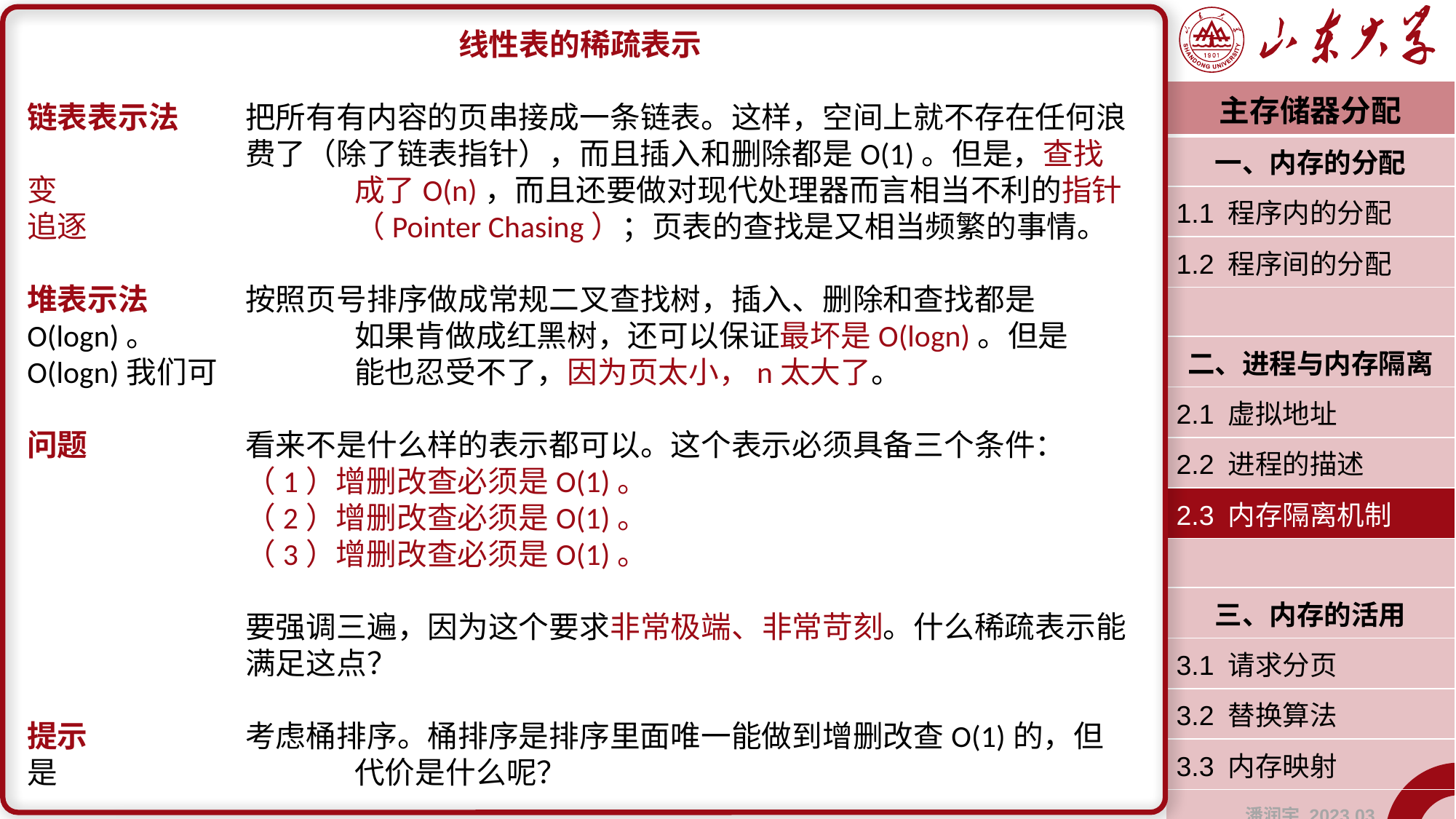

线性表的稀疏表示

链表表示法	把所有有内容的页串接成一条链表。这样，空间上就不存在任何浪		费了（除了链表指针），而且插入和删除都是O(1)。但是，查找变			成了O(n)，而且还要做对现代处理器而言相当不利的指针追逐			（Pointer Chasing）；页表的查找是又相当频繁的事情。

堆表示法	按照页号排序做成常规二叉查找树，插入、删除和查找都是O(logn)。		如果肯做成红黑树，还可以保证最坏是O(logn)。但是O(logn)我们可		能也忍受不了，因为页太小，n太大了。

问题		看来不是什么样的表示都可以。这个表示必须具备三个条件：
		（1）增删改查必须是O(1)。
		（2）增删改查必须是O(1)。
		（3）增删改查必须是O(1)。

		要强调三遍，因为这个要求非常极端、非常苛刻。什么稀疏表示能		满足这点？

提示		考虑桶排序。桶排序是排序里面唯一能做到增删改查O(1)的，但是			代价是什么呢？
| 主存储器分配 |
| --- |
| 一、内存的分配 |
| 1.1 程序内的分配 |
| 1.2 程序间的分配 |
|  |
| 二、进程与内存隔离 |
| 2.1 虚拟地址 |
| 2.2 进程的描述 |
| 2.3 内存隔离机制 |
|  |
| 三、内存的活用 |
| 3.1 请求分页 |
| 3.2 替换算法 |
| 3.3 内存映射 |
| 潘润宇 2023.03 |